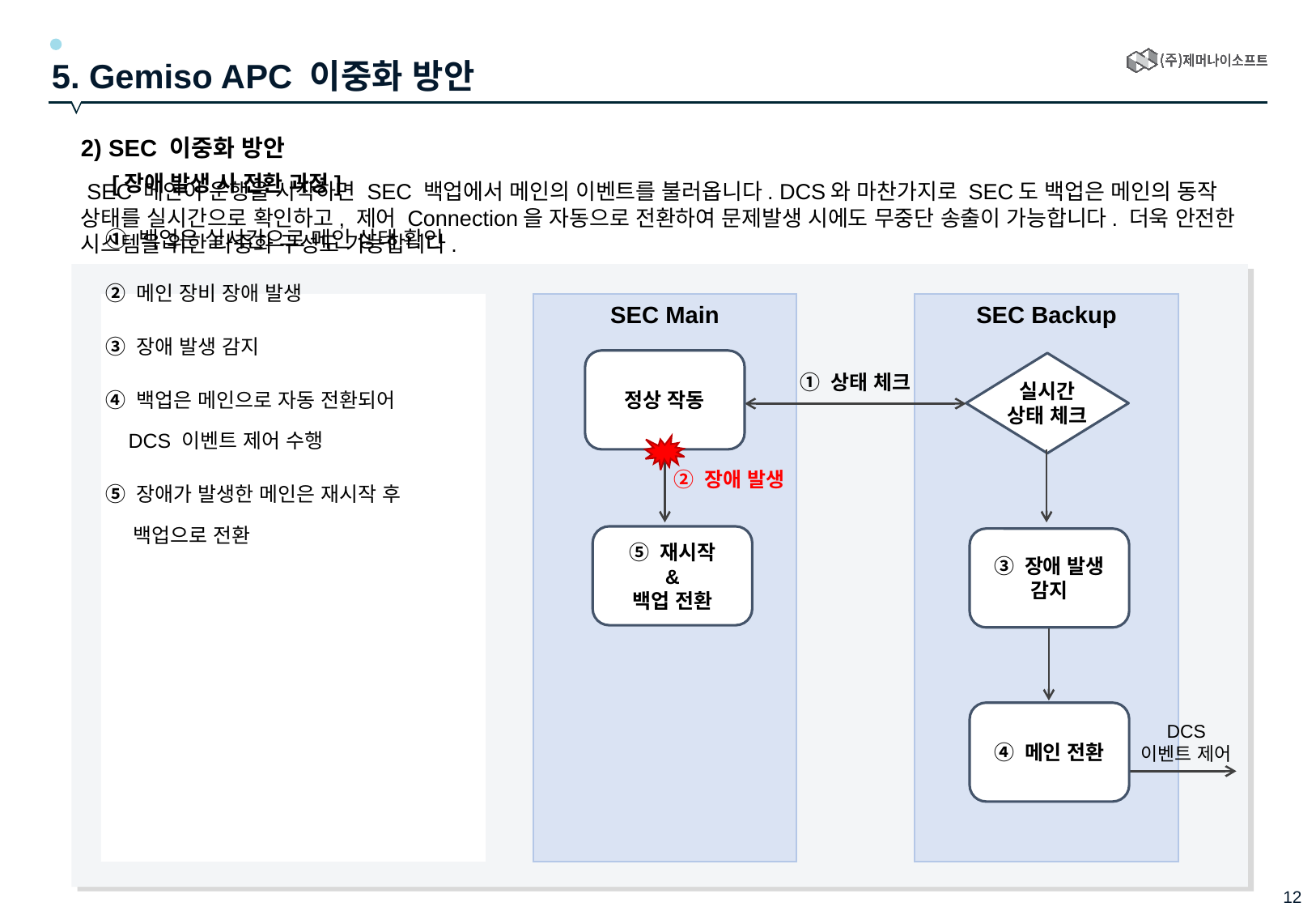

5. Gemiso APC 이중화 방안
2) SEC 이중화 방안
 SEC 메인이 운행을 시작하면 SEC 백업에서 메인의 이벤트를 불러옵니다. DCS와 마찬가지로 SEC도 백업은 메인의 동작 상태를 실시간으로 확인하고, 제어 Connection을 자동으로 전환하여 문제발생 시에도 무중단 송출이 가능합니다. 더욱 안전한 시스템을 위한 다중화 구성도 가능합니다.

 [장애 발생 시 전환 과정]
① 백업은 실시간으로 메인 상태 확인
② 메인 장비 장애 발생
③ 장애 발생 감지
④ 백업은 메인으로 자동 전환되어
    DCS 이벤트 제어 수행
⑤ 장애가 발생한 메인은 재시작 후
    백업으로 전환

SEC Main
SEC Backup
정상 작동
실시간
상태 체크
① 상태 체크

② 장애 발생
⑤ 재시작
&
백업 전환
③ 장애 발생 감지
④ 메인 전환
DCS 이벤트 제어
12